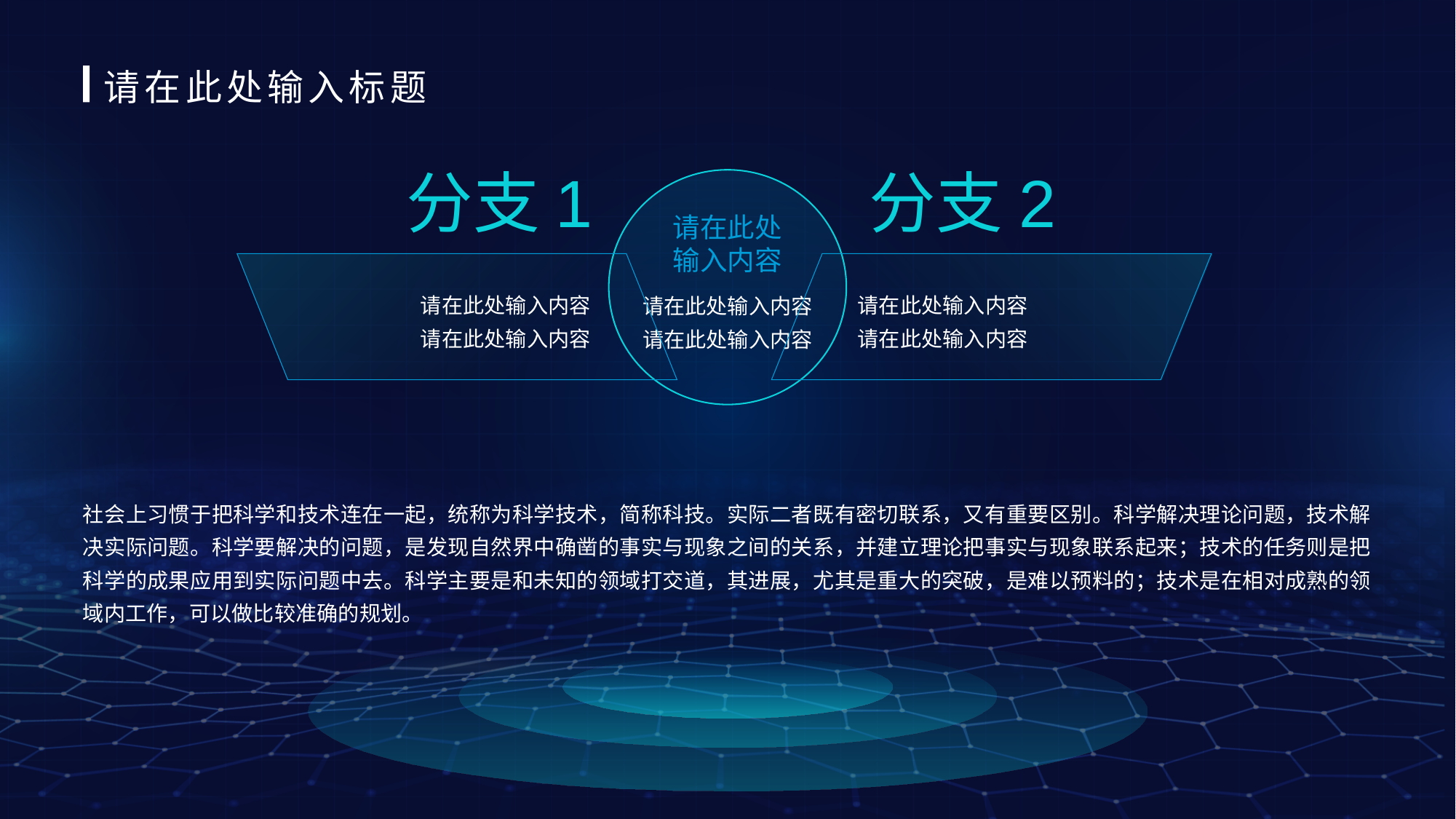

请在此处输入标题
分支1
分支2

请在此处
输入内容

请在此处输入内容
请在此处输入内容
请在此处输入内容
请在此处输入内容
请在此处输入内容
请在此处输入内容
社会上习惯于把科学和技术连在一起，统称为科学技术，简称科技。实际二者既有密切联系，又有重要区别。科学解决理论问题，技术解决实际问题。科学要解决的问题，是发现自然界中确凿的事实与现象之间的关系，并建立理论把事实与现象联系起来；技术的任务则是把科学的成果应用到实际问题中去。科学主要是和未知的领域打交道，其进展，尤其是重大的突破，是难以预料的；技术是在相对成熟的领域内工作，可以做比较准确的规划。